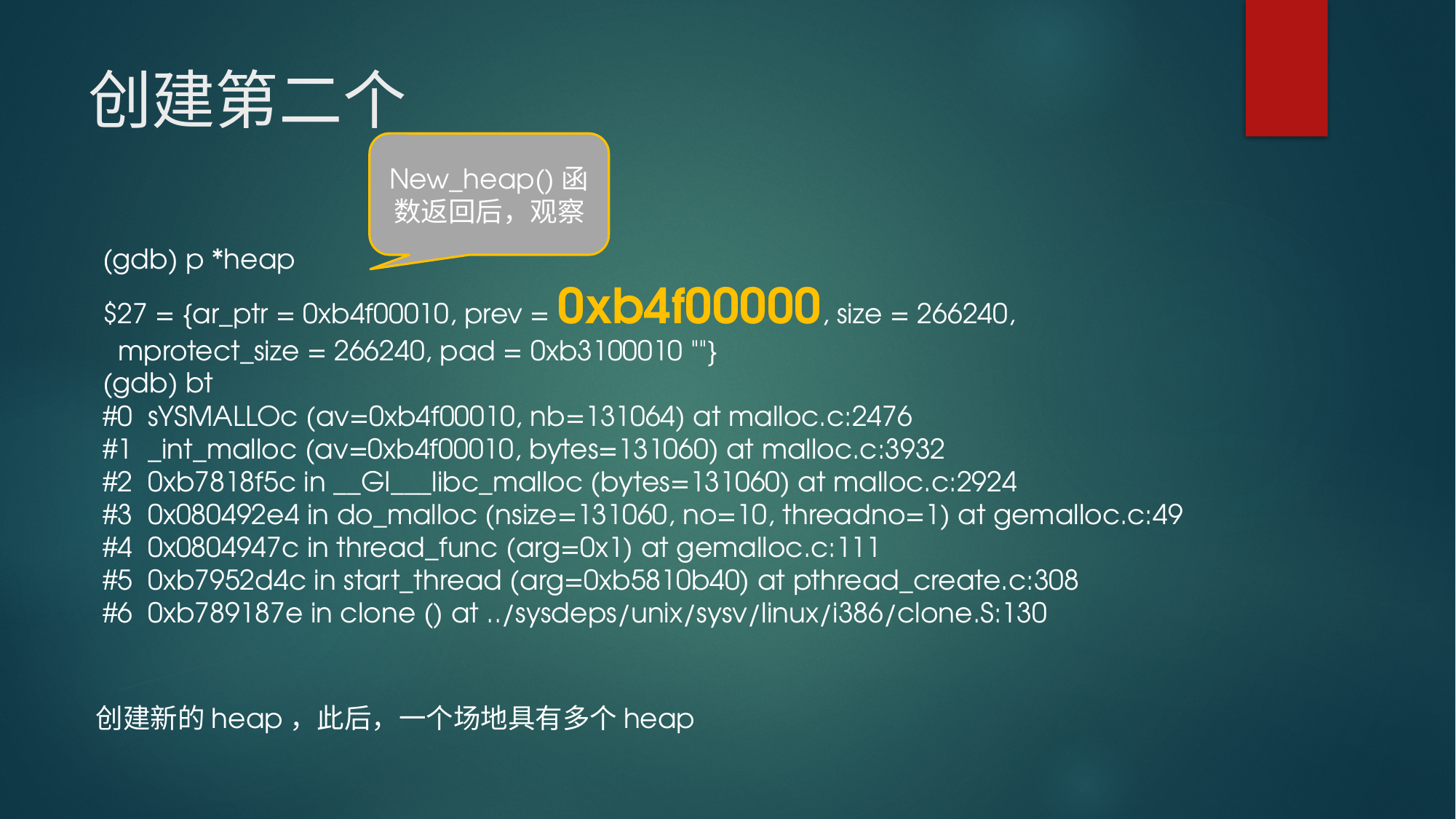

# 创建第二个
New_heap()函数返回后，观察
(gdb) p *heap
$27 = {ar_ptr = 0xb4f00010, prev = 0xb4f00000, size = 266240,
  mprotect_size = 266240, pad = 0xb3100010 ""}
(gdb) bt
#0  sYSMALLOc (av=0xb4f00010, nb=131064) at malloc.c:2476
#1  _int_malloc (av=0xb4f00010, bytes=131060) at malloc.c:3932
#2  0xb7818f5c in __GI___libc_malloc (bytes=131060) at malloc.c:2924
#3  0x080492e4 in do_malloc (nsize=131060, no=10, threadno=1) at gemalloc.c:49
#4  0x0804947c in thread_func (arg=0x1) at gemalloc.c:111
#5  0xb7952d4c in start_thread (arg=0xb5810b40) at pthread_create.c:308
#6  0xb789187e in clone () at ../sysdeps/unix/sysv/linux/i386/clone.S:130
创建新的heap，此后，一个场地具有多个heap